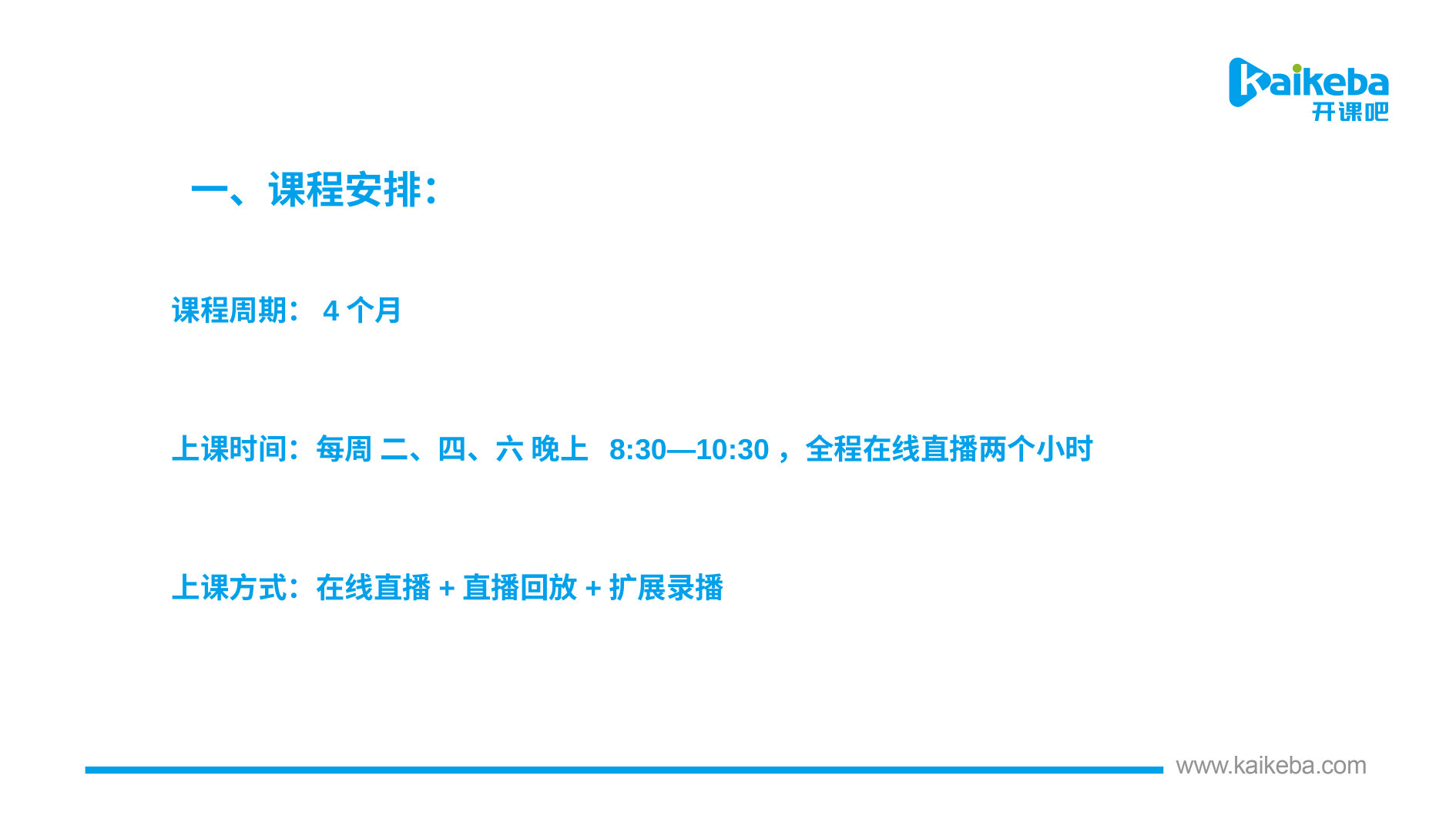

一、课程安排：

课程周期：4个月

上课时间：每周 二、四、六 晚上  8:30—10:30，全程在线直播两个小时

上课方式：在线直播+直播回放+扩展录播